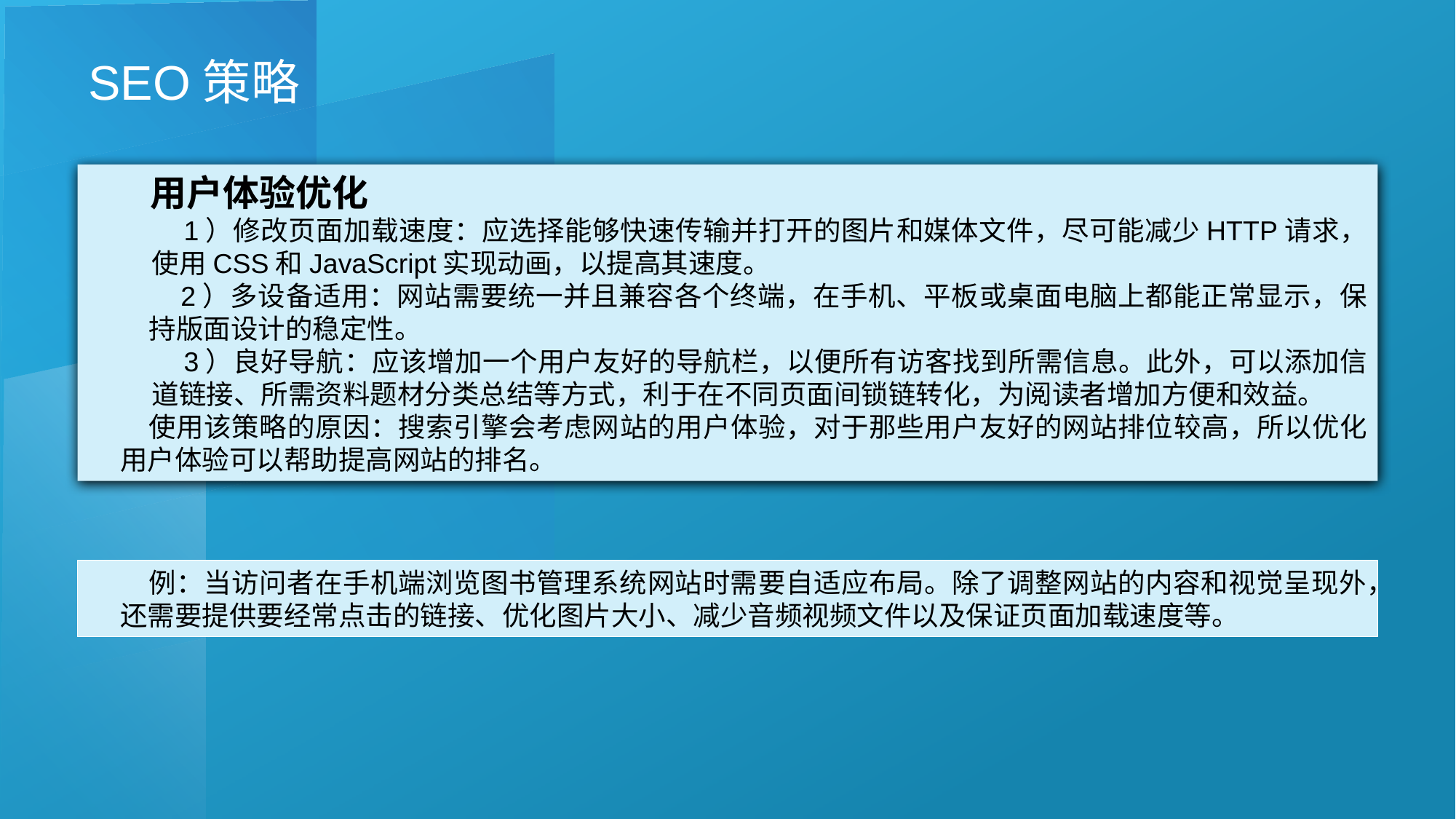

SEO策略
用户体验优化
1）修改页面加载速度：应选择能够快速传输并打开的图片和媒体文件，尽可能减少HTTP请求，使用CSS和JavaScript实现动画，以提高其速度。
2）多设备适用：网站需要统一并且兼容各个终端，在手机、平板或桌面电脑上都能正常显示，保持版面设计的稳定性。
3）良好导航：应该增加一个用户友好的导航栏，以便所有访客找到所需信息。此外，可以添加信道链接、所需资料题材分类总结等方式，利于在不同页面间锁链转化，为阅读者增加方便和效益。
使用该策略的原因：搜索引擎会考虑网站的用户体验，对于那些用户友好的网站排位较高，所以优化用户体验可以帮助提高网站的排名。
例：当访问者在手机端浏览图书管理系统网站时需要自适应布局。除了调整网站的内容和视觉呈现外，还需要提供要经常点击的链接、优化图片大小、减少音频视频文件以及保证页面加载速度等。